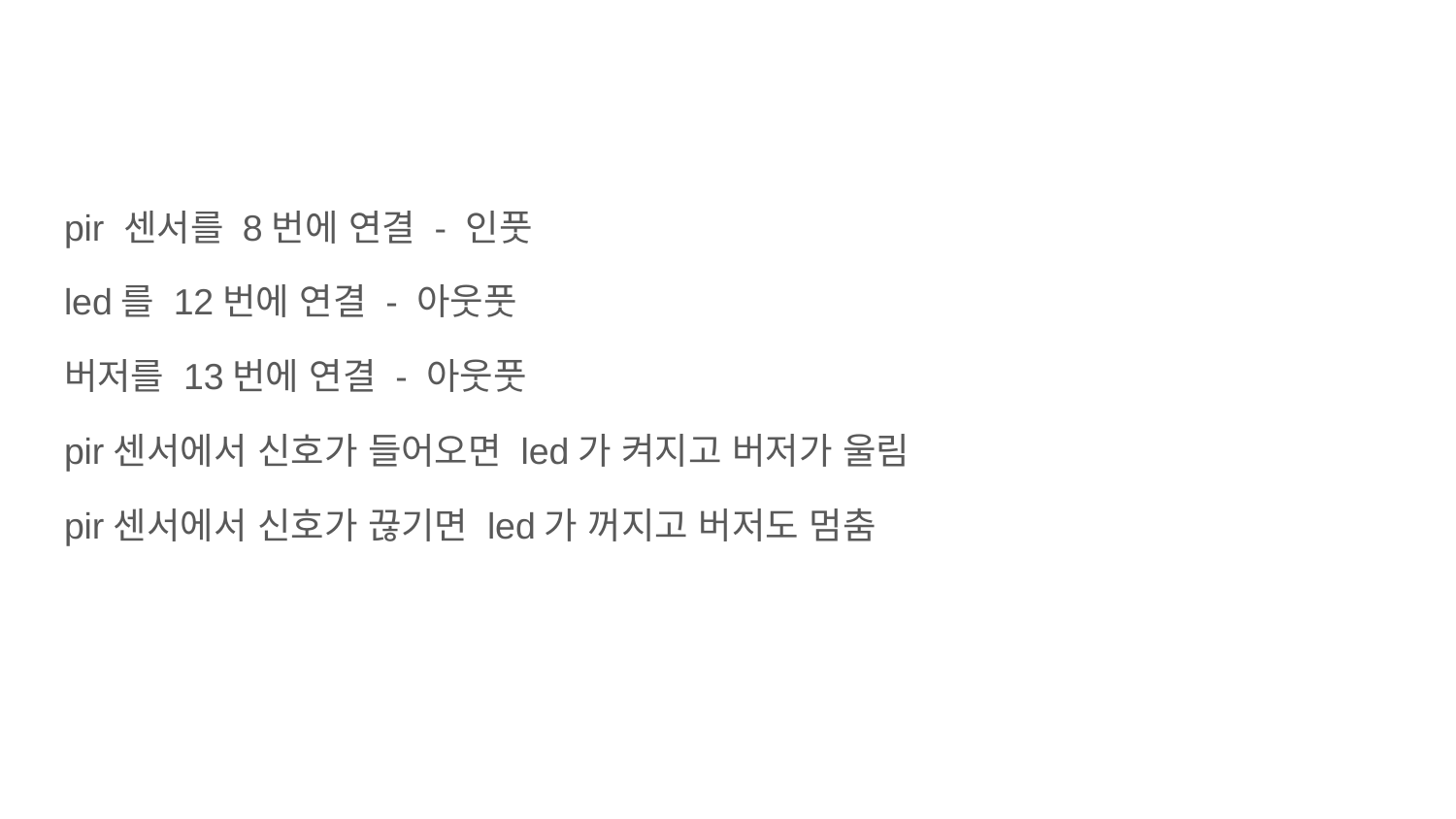

#
pir 센서를 8번에 연결 - 인풋
led를 12번에 연결 - 아웃풋
버저를 13번에 연결 - 아웃풋
pir센서에서 신호가 들어오면 led가 켜지고 버저가 울림
pir센서에서 신호가 끊기면 led가 꺼지고 버저도 멈춤